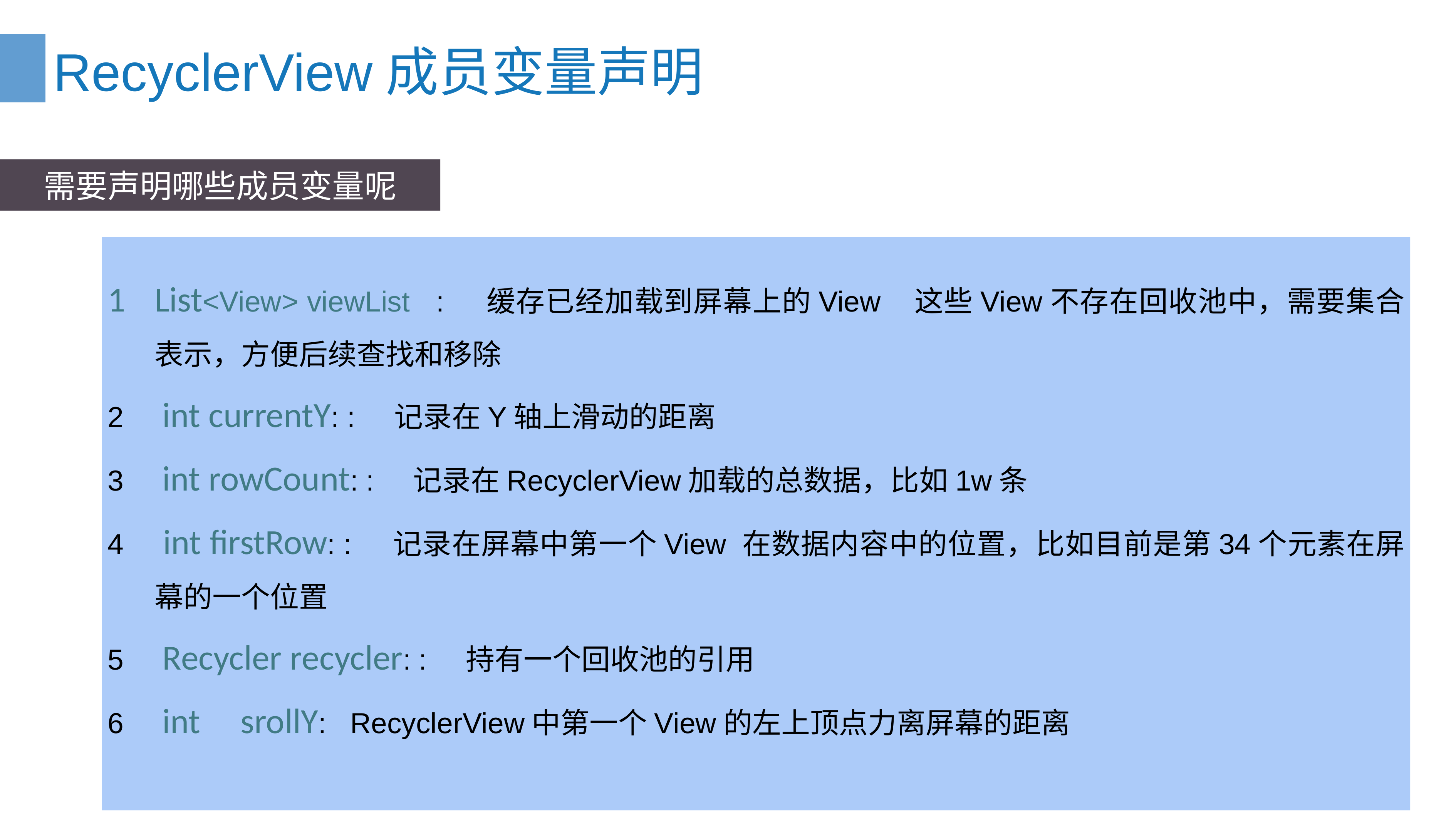

RecyclerView成员变量声明
需要声明哪些成员变量呢
List<View> viewList   :    缓存已经加载到屏幕上的View   这些View不存在回收池中，需要集合表示，方便后续查找和移除
​ int currentY: :    记录在Y轴上滑动的距离
​ int rowCount: :    记录在RecyclerView加载的总数据，比如1w条
​ int firstRow: :    记录在屏幕中第一个View 在数据内容中的位置，比如目前是第34个元素在屏幕的一个位置
​ Recycler recycler: :    持有一个回收池的引用
​ int     srollY:   RecyclerView中第一个View的左上顶点力离屏幕的距离